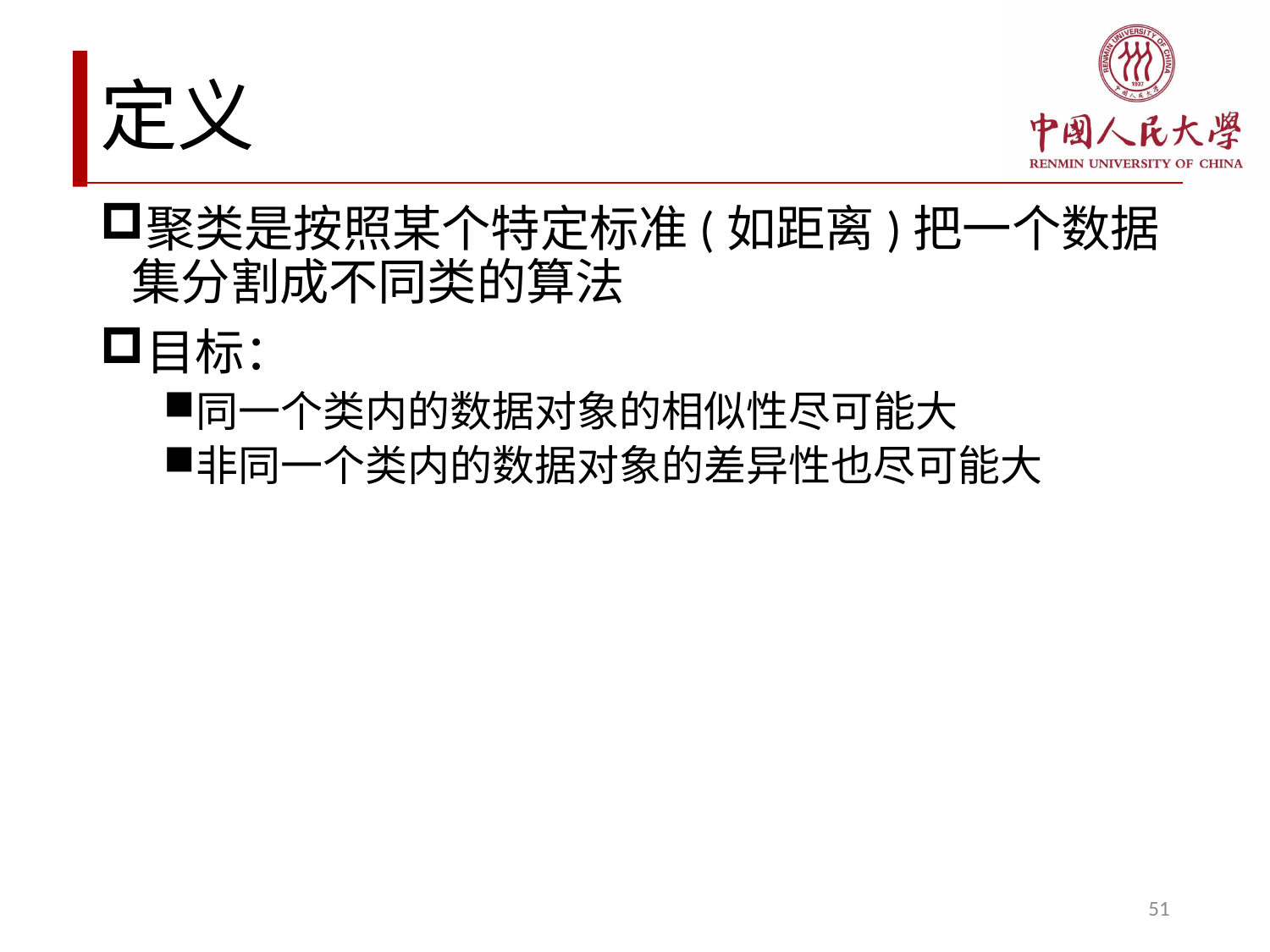

# 定义
聚类是按照某个特定标准(如距离)把一个数据集分割成不同类的算法
目标：
同一个类内的数据对象的相似性尽可能大
非同一个类内的数据对象的差异性也尽可能大

51